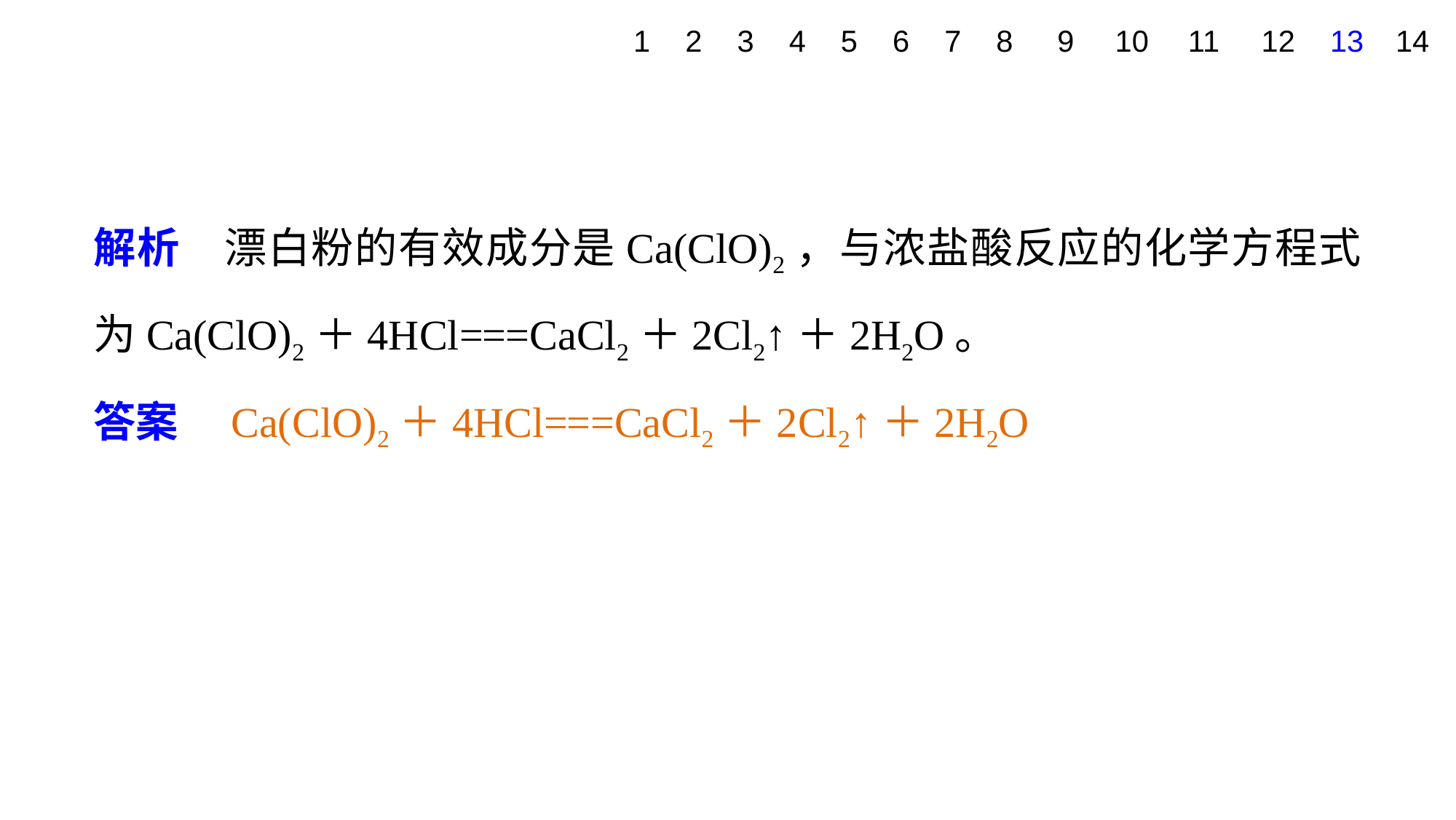

1
2
3
4
5
6
7
8
9
10
11
12
13
14
解析　漂白粉的有效成分是Ca(ClO)2，与浓盐酸反应的化学方程式为Ca(ClO)2＋4HCl===CaCl2＋2Cl2↑＋2H2O。
答案　Ca(ClO)2＋4HCl===CaCl2＋2Cl2↑＋2H2O